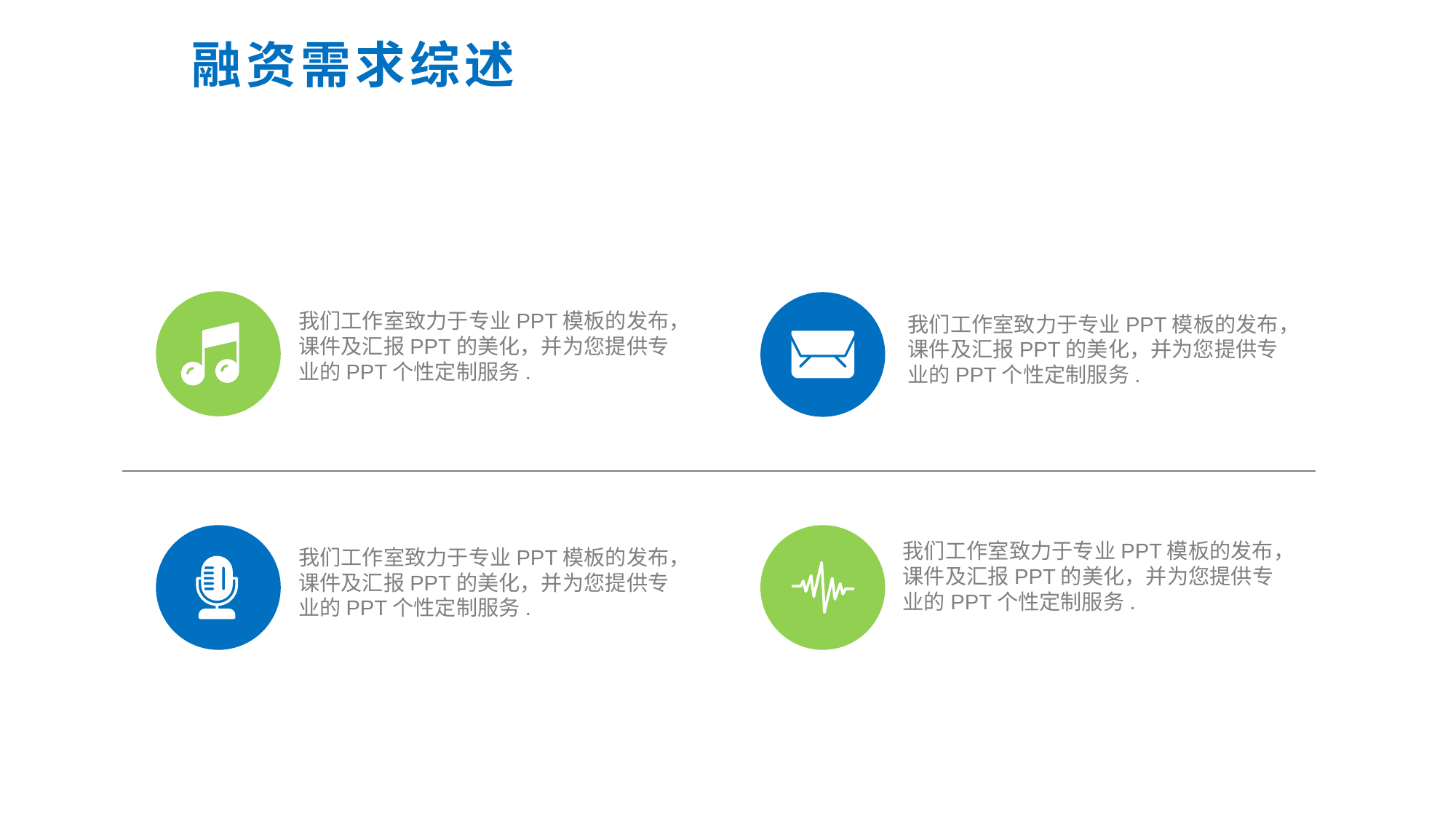

融资需求综述

我们工作室致力于专业PPT模板的发布，课件及汇报PPT的美化，并为您提供专业的PPT个性定制服务.

我们工作室致力于专业PPT模板的发布，课件及汇报PPT的美化，并为您提供专业的PPT个性定制服务.

我们工作室致力于专业PPT模板的发布，课件及汇报PPT的美化，并为您提供专业的PPT个性定制服务.

我们工作室致力于专业PPT模板的发布，课件及汇报PPT的美化，并为您提供专业的PPT个性定制服务.